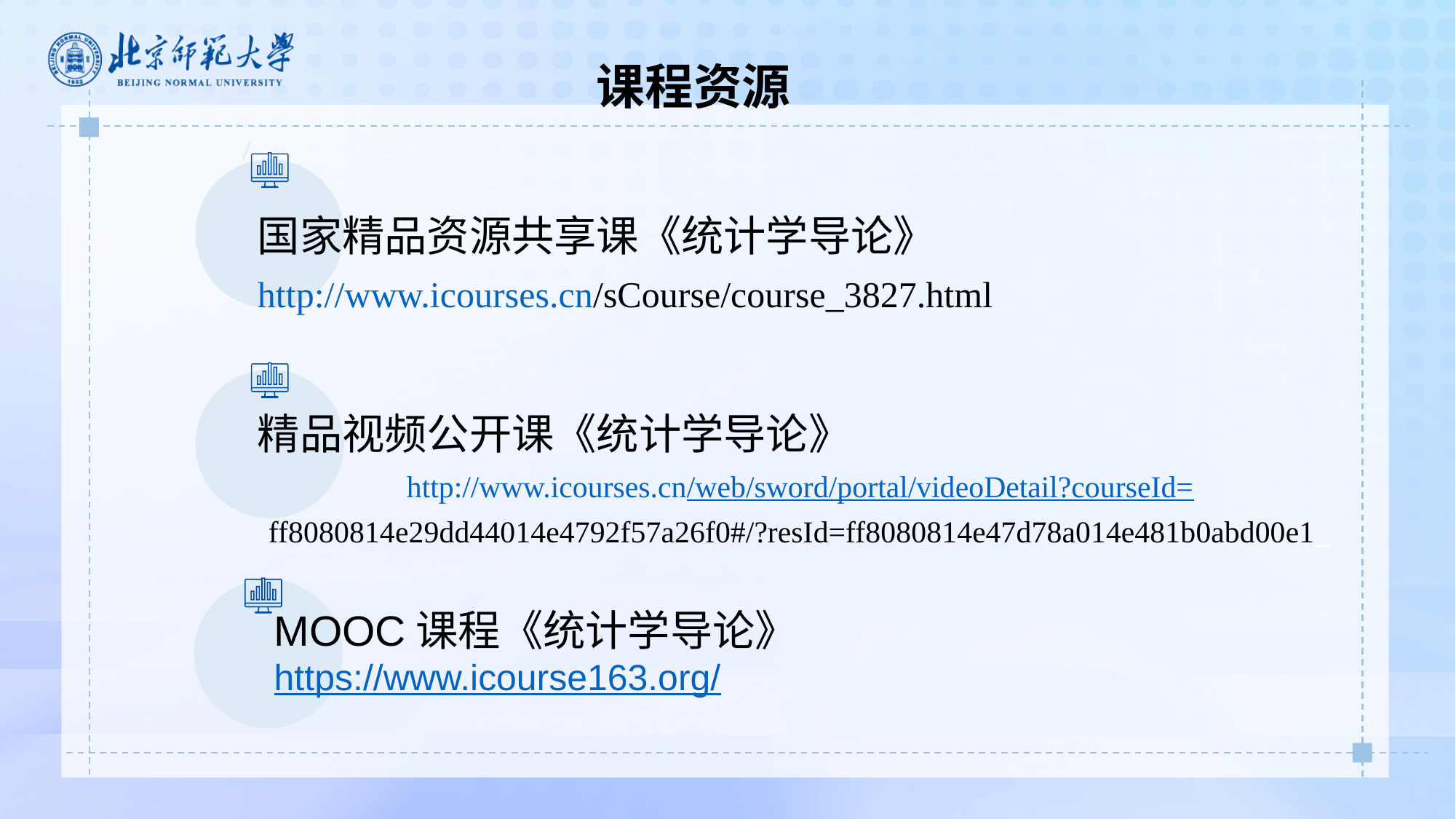

课程资源

国家精品资源共享课《统计学导论》
http://www.icourses.cn/sCourse/course_3827.html

精品视频公开课《统计学导论》
http://www.icourses.cn/web/sword/portal/videoDetail?courseId=
ff8080814e29dd44014e4792f57a26f0#/?resId=ff8080814e47d78a014e481b0abd00e1_

MOOC课程《统计学导论》
https://www.icourse163.org/